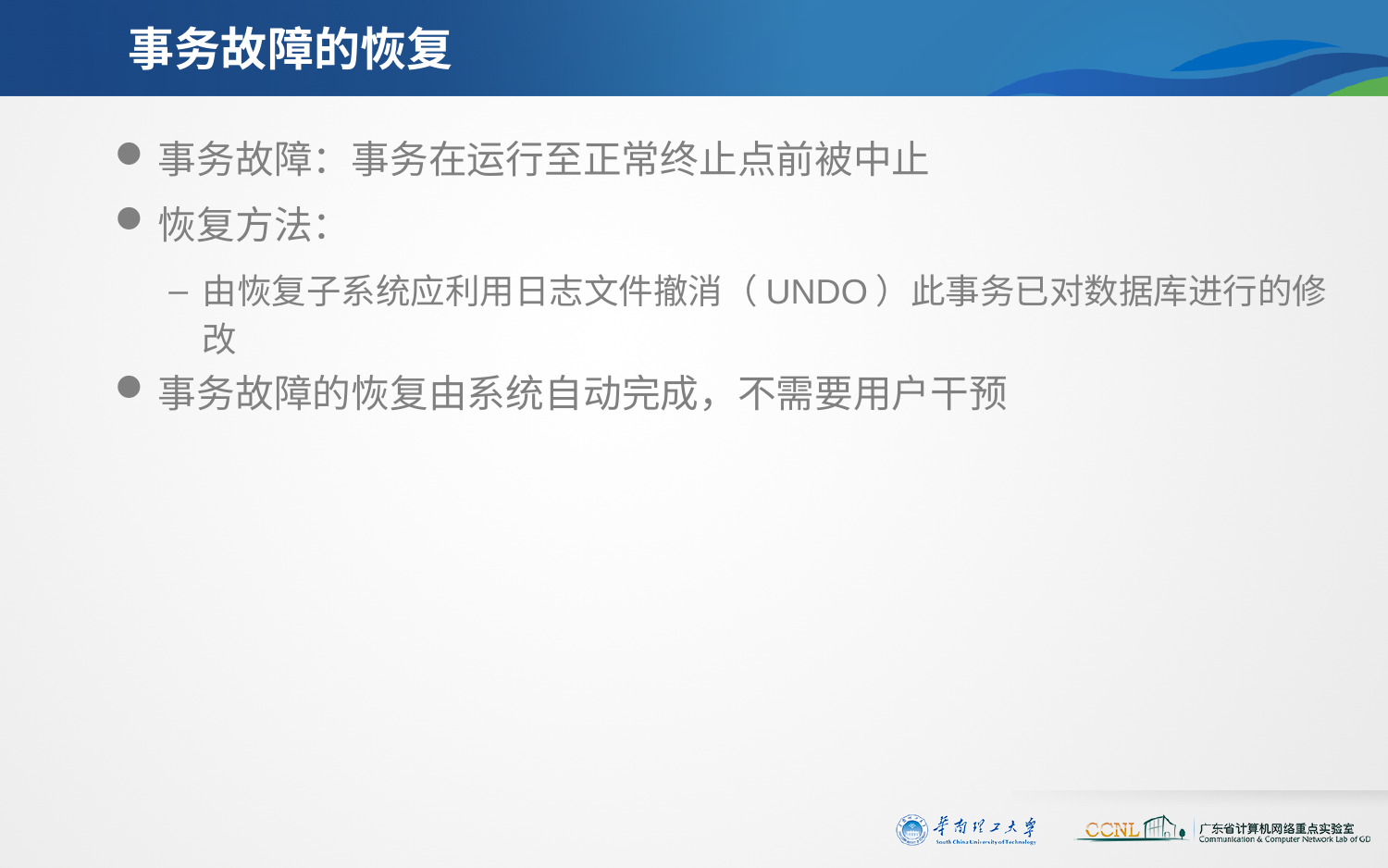

# 事务故障的恢复
事务故障：事务在运行至正常终止点前被中止
恢复方法：
由恢复子系统应利用日志文件撤消（UNDO）此事务已对数据库进行的修改
事务故障的恢复由系统自动完成，不需要用户干预